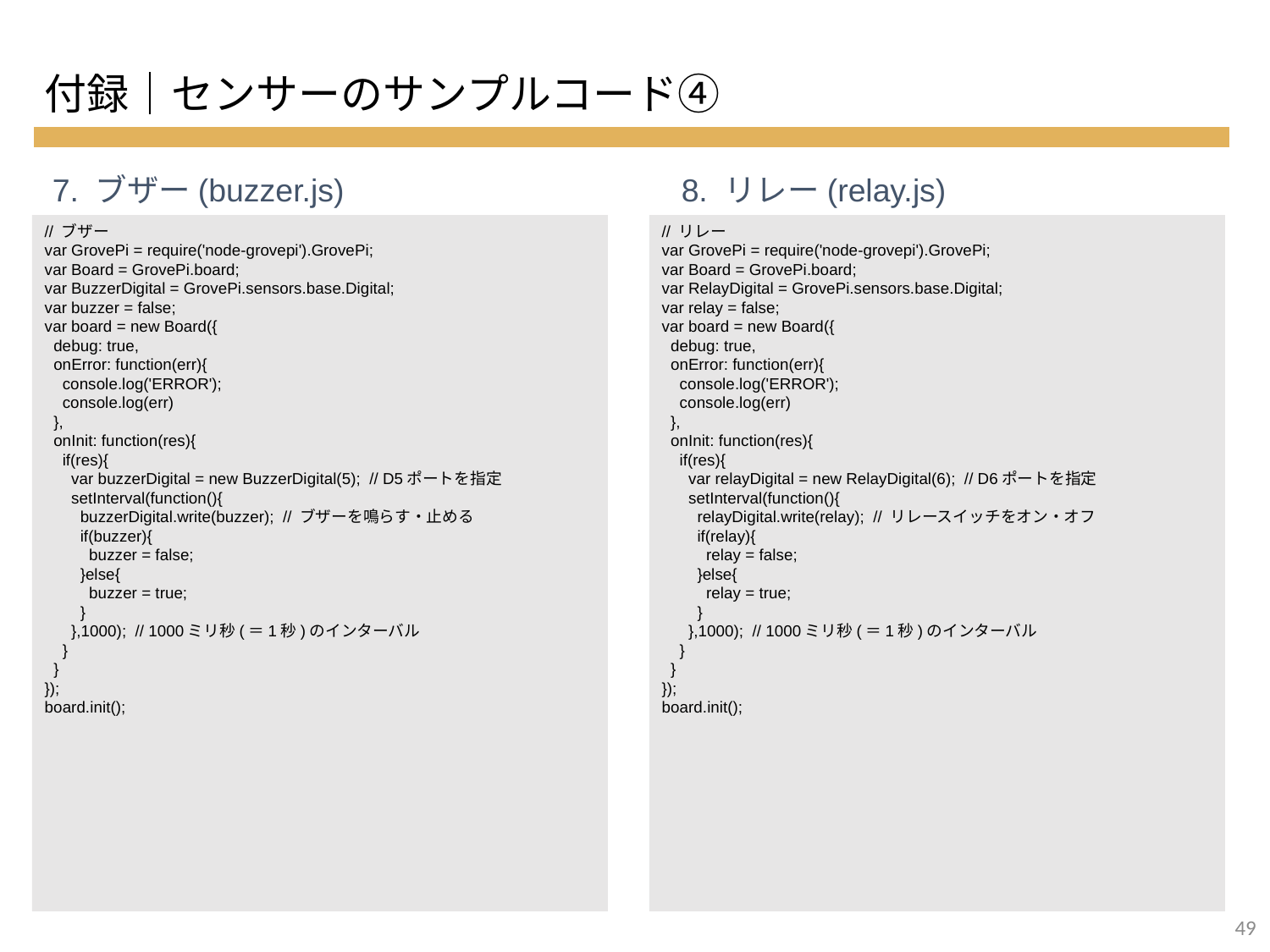

付録｜センサーのサンプルコード④
7. ブザー(buzzer.js)
8. リレー(relay.js)
// ブザー
var GrovePi = require('node-grovepi').GrovePi;
var Board = GrovePi.board;
var BuzzerDigital = GrovePi.sensors.base.Digital;
var buzzer = false;
var board = new Board({
  debug: true,
  onError: function(err){
    console.log('ERROR');
    console.log(err)
  },
  onInit: function(res){
    if(res){
      var buzzerDigital = new BuzzerDigital(5);  // D5ポートを指定
      setInterval(function(){
        buzzerDigital.write(buzzer);  // ブザーを鳴らす・止める
        if(buzzer){
          buzzer = false;
        }else{
          buzzer = true;
        }
      },1000);  // 1000ミリ秒(＝1秒)のインターバル
    }
  }
});
board.init();
// リレー
var GrovePi = require('node-grovepi').GrovePi;
var Board = GrovePi.board;
var RelayDigital = GrovePi.sensors.base.Digital;
var relay = false;
var board = new Board({
  debug: true,
  onError: function(err){
    console.log('ERROR');
    console.log(err)
  },
  onInit: function(res){
    if(res){
      var relayDigital = new RelayDigital(6);  // D6ポートを指定
      setInterval(function(){
        relayDigital.write(relay);  // リレースイッチをオン・オフ
        if(relay){
          relay = false;
        }else{
          relay = true;
        }
      },1000);  // 1000ミリ秒(＝1秒)のインターバル
    }
  }
});
board.init();
49